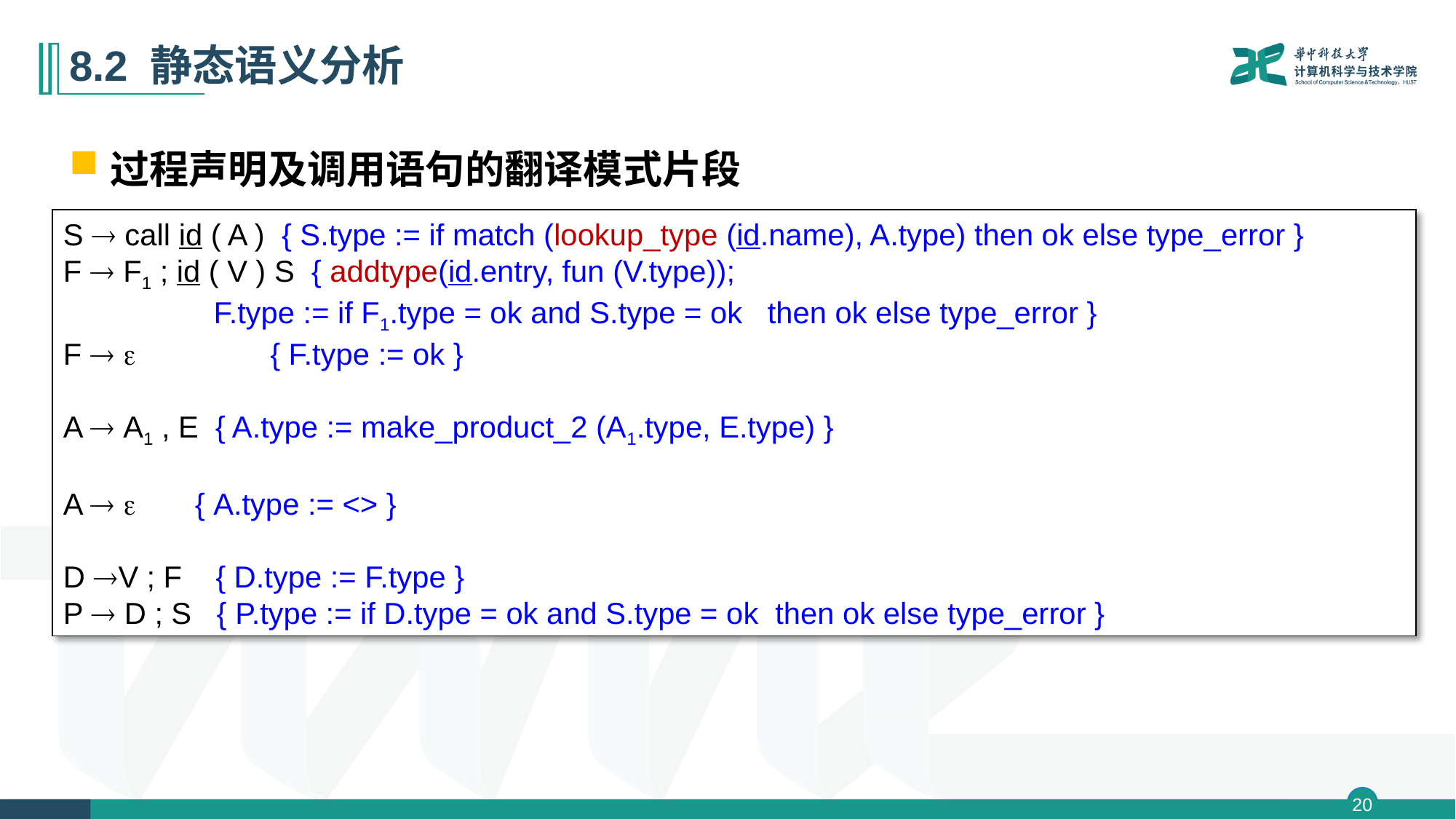

# 8.2 静态语义分析
过程声明及调用语句的翻译模式片段
S → call id ( A )  { S.type := if match (lookup_type (id.name), A.type) then ok else type_error }
F → F1 ; id ( V ) S  { addtype(id.entry, fun (V.type));
                  F.type := if F1.type = ok and S.type = ok   then ok else type_error }
F → ε                { F.type := ok }

A → A1 , E  { A.type := make_product_2 (A1.type, E.type) }

A → ε       { A.type := <> }

D →V ; F    { D.type := F.type }
P → D ; S   { P.type := if D.type = ok and S.type = ok  then ok else type_error }